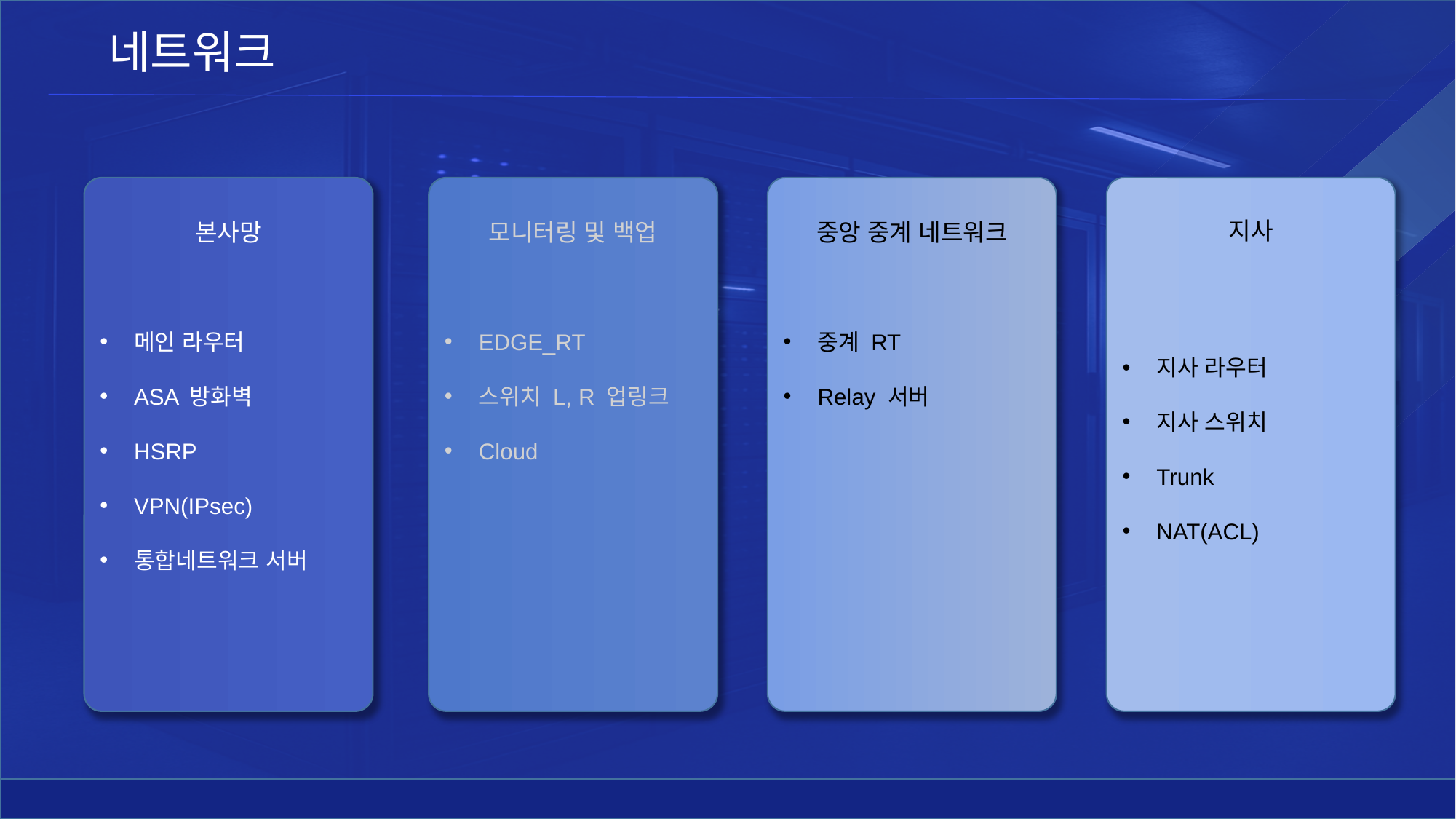

네트워크
중앙 중계 네트워크

중계 RT
Relay 서버

지사

지사 라우터
지사 스위치
Trunk
NAT(ACL)

모니터링 및 백업

EDGE_RT
스위치 L, R 업링크
Cloud

본사망

메인 라우터
ASA 방화벽
HSRP
VPN(IPsec)
통합네트워크 서버